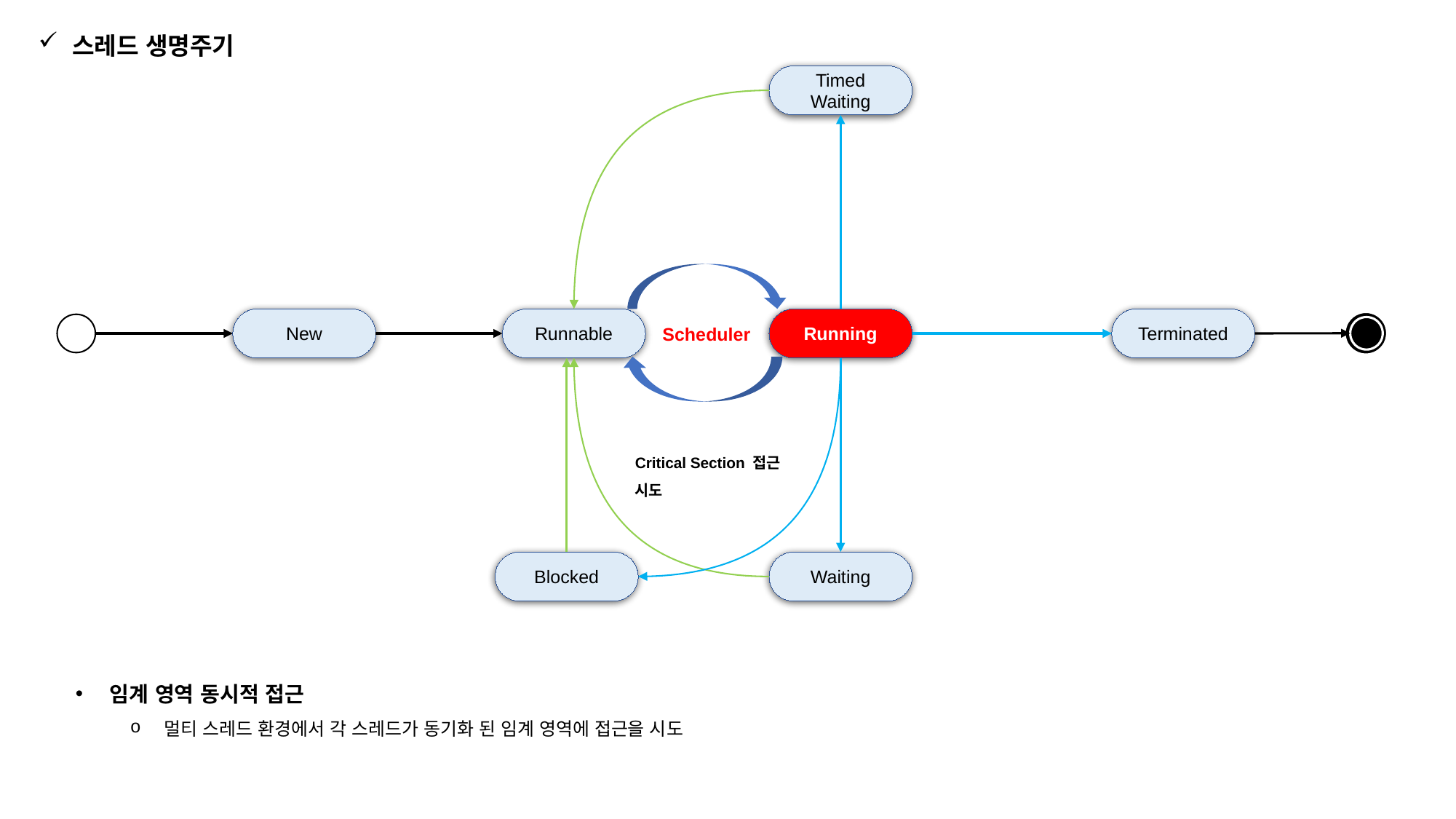

스레드 생명주기
Timed
Waiting

New
Runnable
Terminated
Running

Scheduler

Critical Section 접근 시도
Blocked
Waiting
임계 영역 동시적 접근
멀티 스레드 환경에서 각 스레드가 동기화 된 임계 영역에 접근을 시도